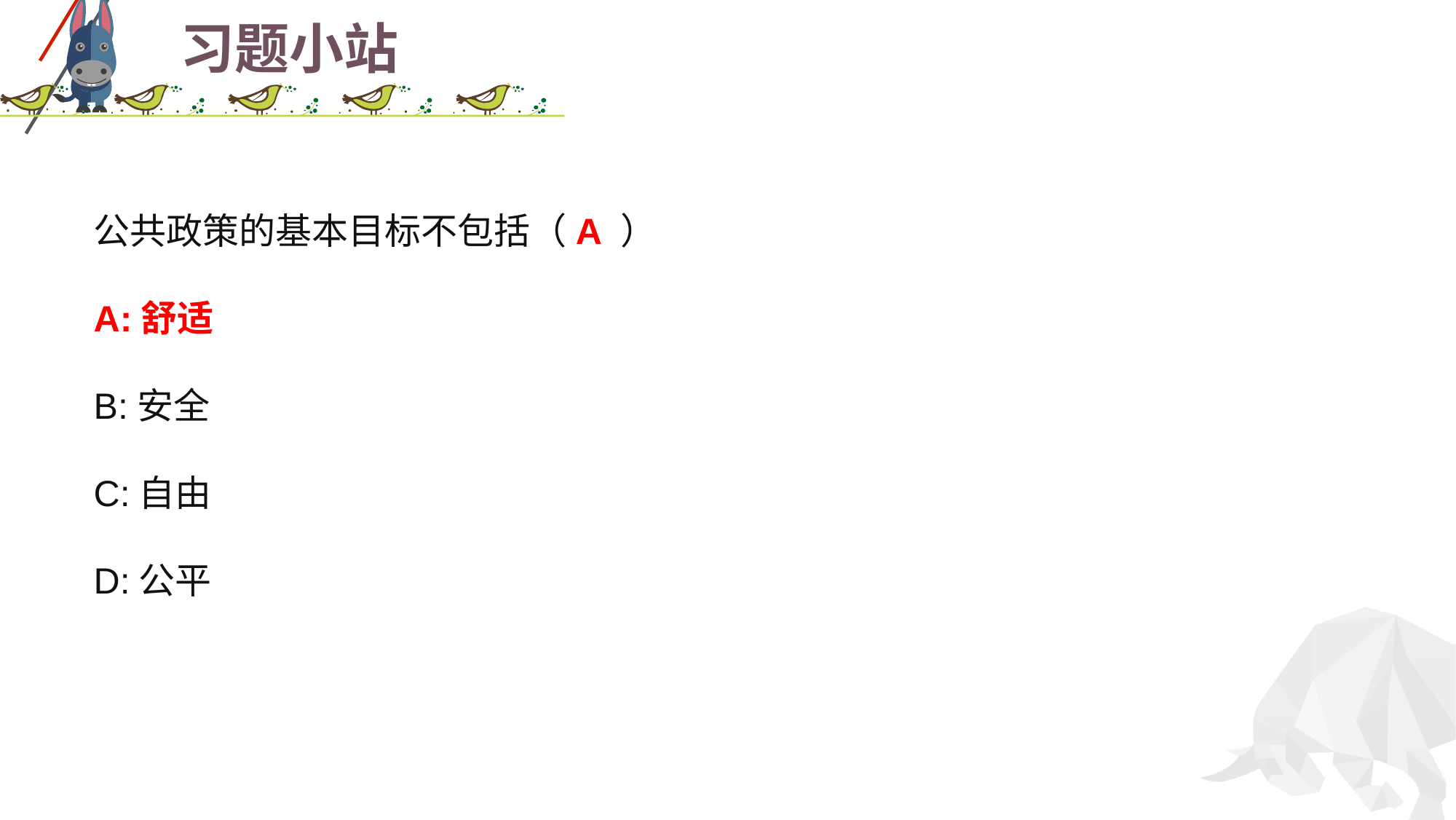

# 习题小站

公共政策的基本目标不包括（A ）
A:舒适
B:安全
C:自由
D:公平